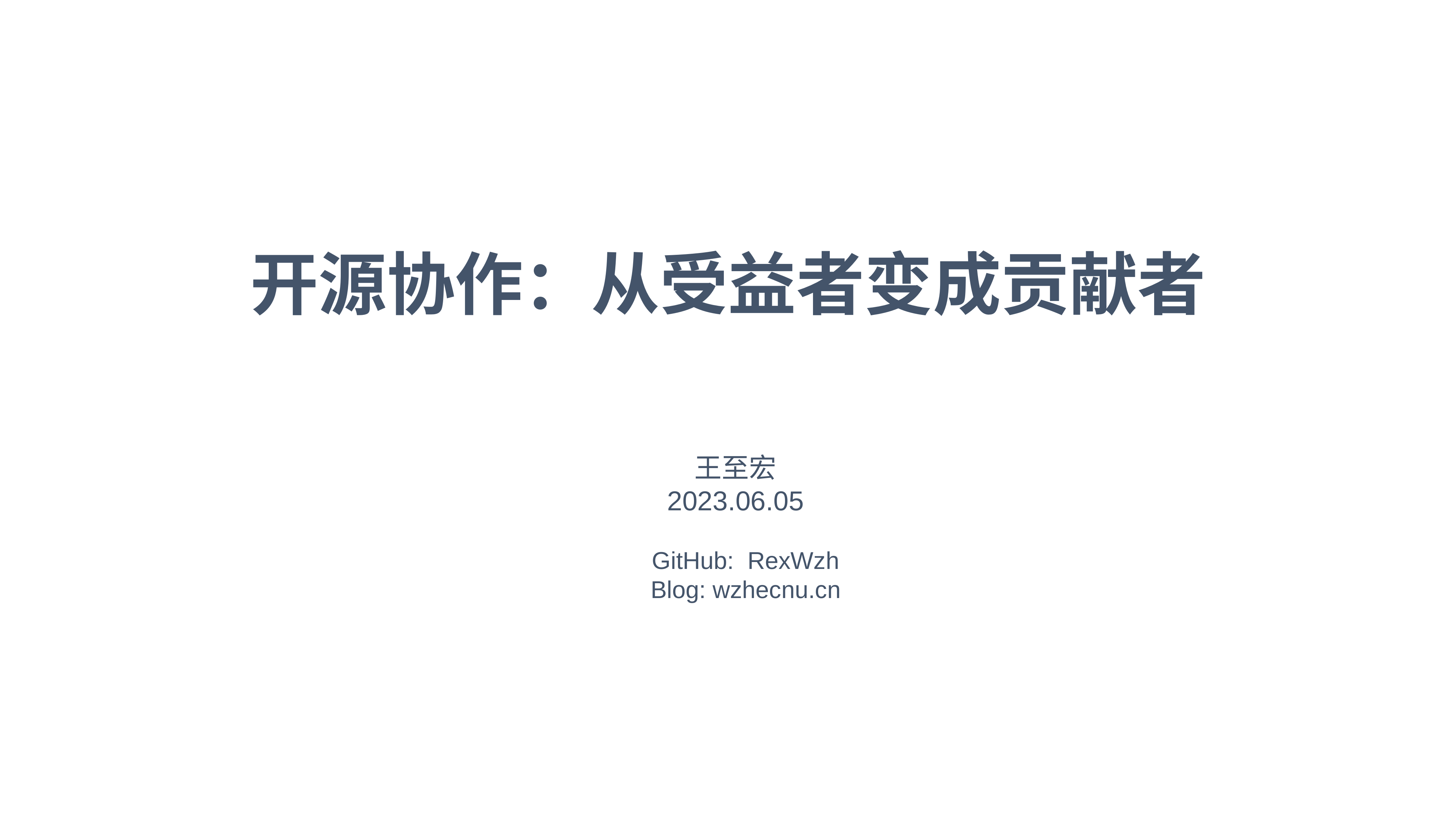

开源协作：从受益者变成贡献者
王至宏
2023.06.05
GitHub:  RexWzh
Blog: wzhecnu.cn